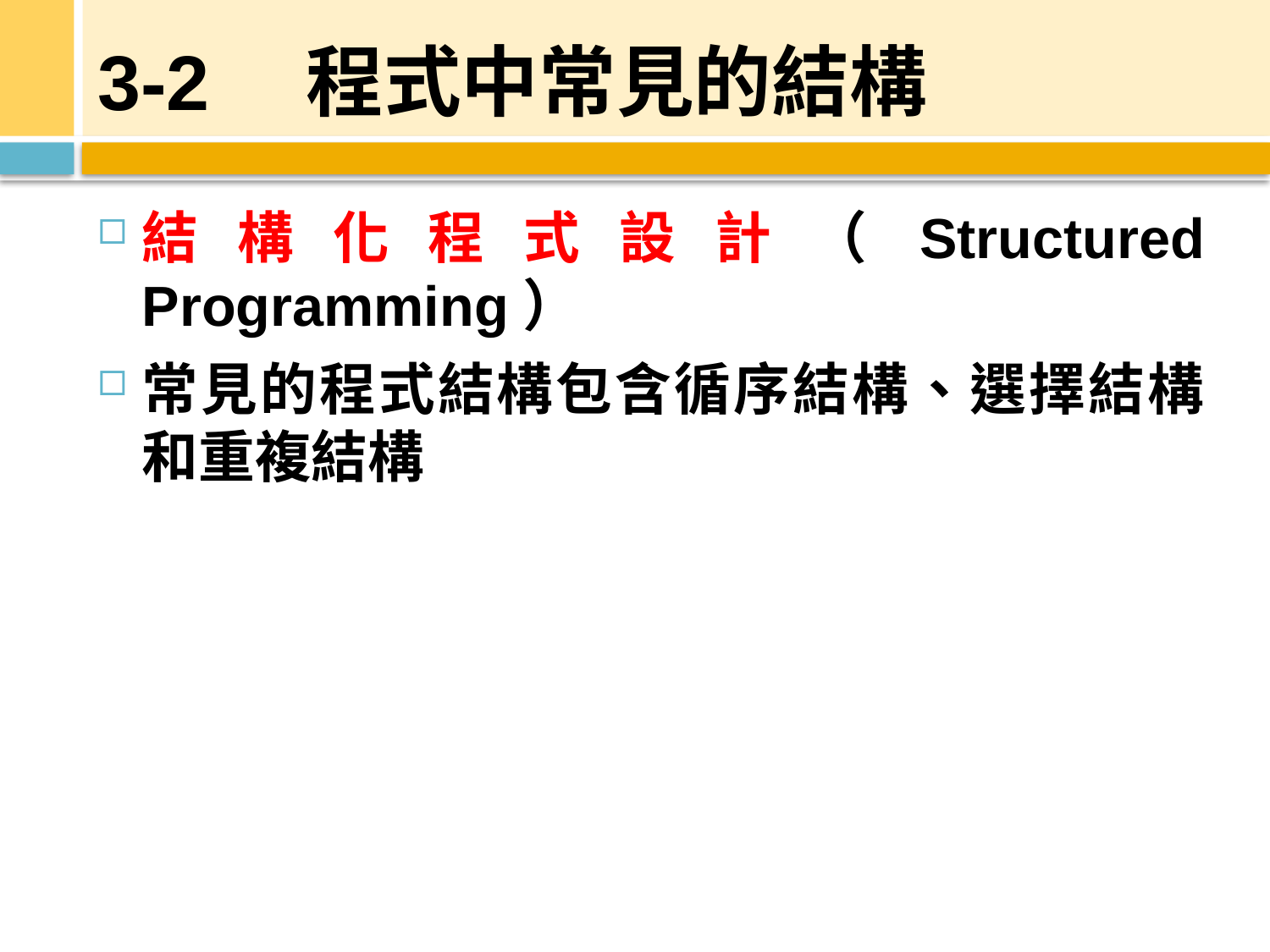

# 3-2　程式中常見的結構
結構化程式設計（Structured Programming）
常見的程式結構包含循序結構、選擇結構和重複結構